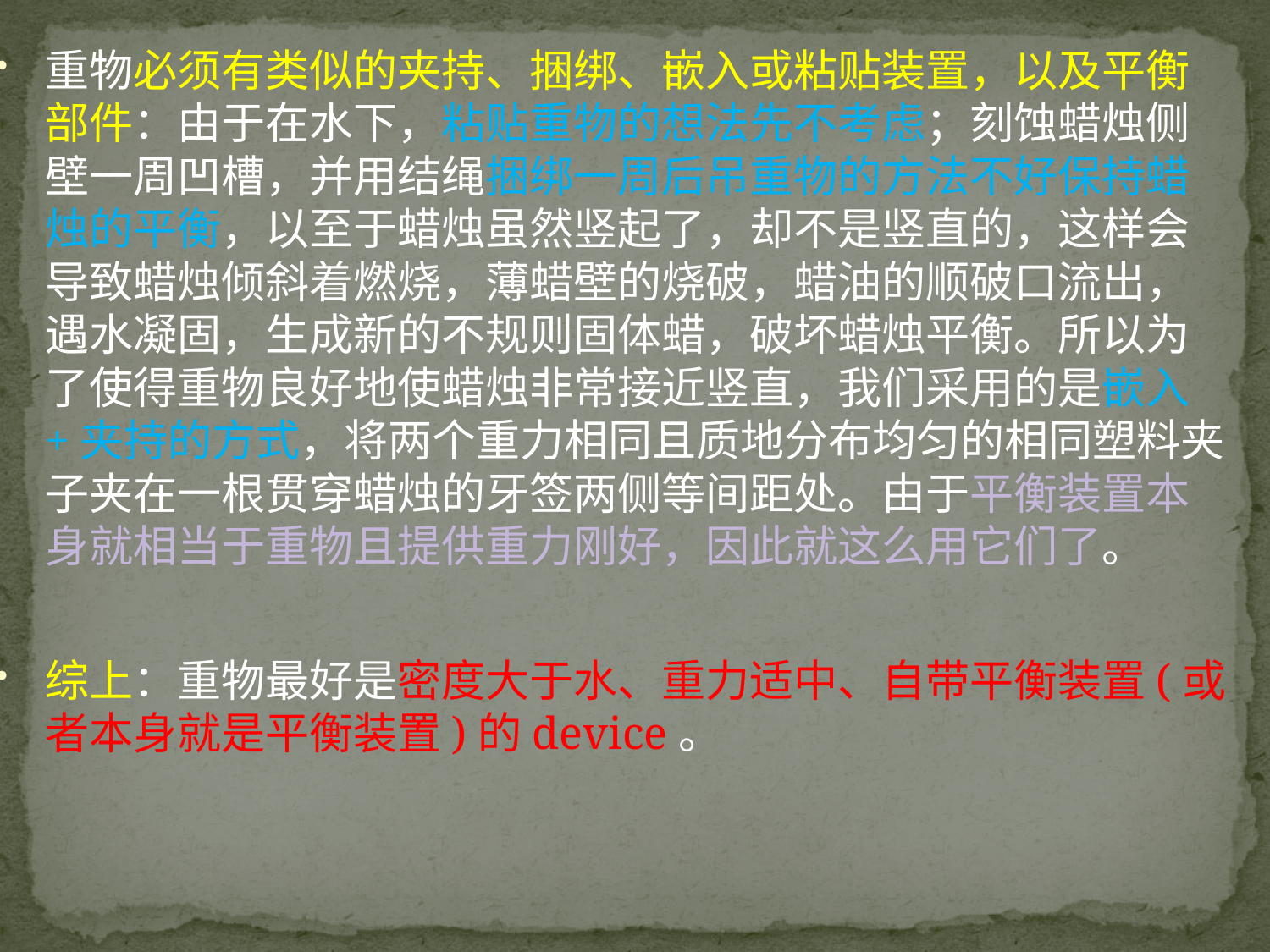

重物必须有类似的夹持、捆绑、嵌入或粘贴装置，以及平衡部件：由于在水下，粘贴重物的想法先不考虑；刻蚀蜡烛侧壁一周凹槽，并用结绳捆绑一周后吊重物的方法不好保持蜡烛的平衡，以至于蜡烛虽然竖起了，却不是竖直的，这样会导致蜡烛倾斜着燃烧，薄蜡壁的烧破，蜡油的顺破口流出，遇水凝固，生成新的不规则固体蜡，破坏蜡烛平衡。所以为了使得重物良好地使蜡烛非常接近竖直，我们采用的是嵌入+夹持的方式，将两个重力相同且质地分布均匀的相同塑料夹子夹在一根贯穿蜡烛的牙签两侧等间距处。由于平衡装置本身就相当于重物且提供重力刚好，因此就这么用它们了。
综上：重物最好是密度大于水、重力适中、自带平衡装置(或者本身就是平衡装置)的device。